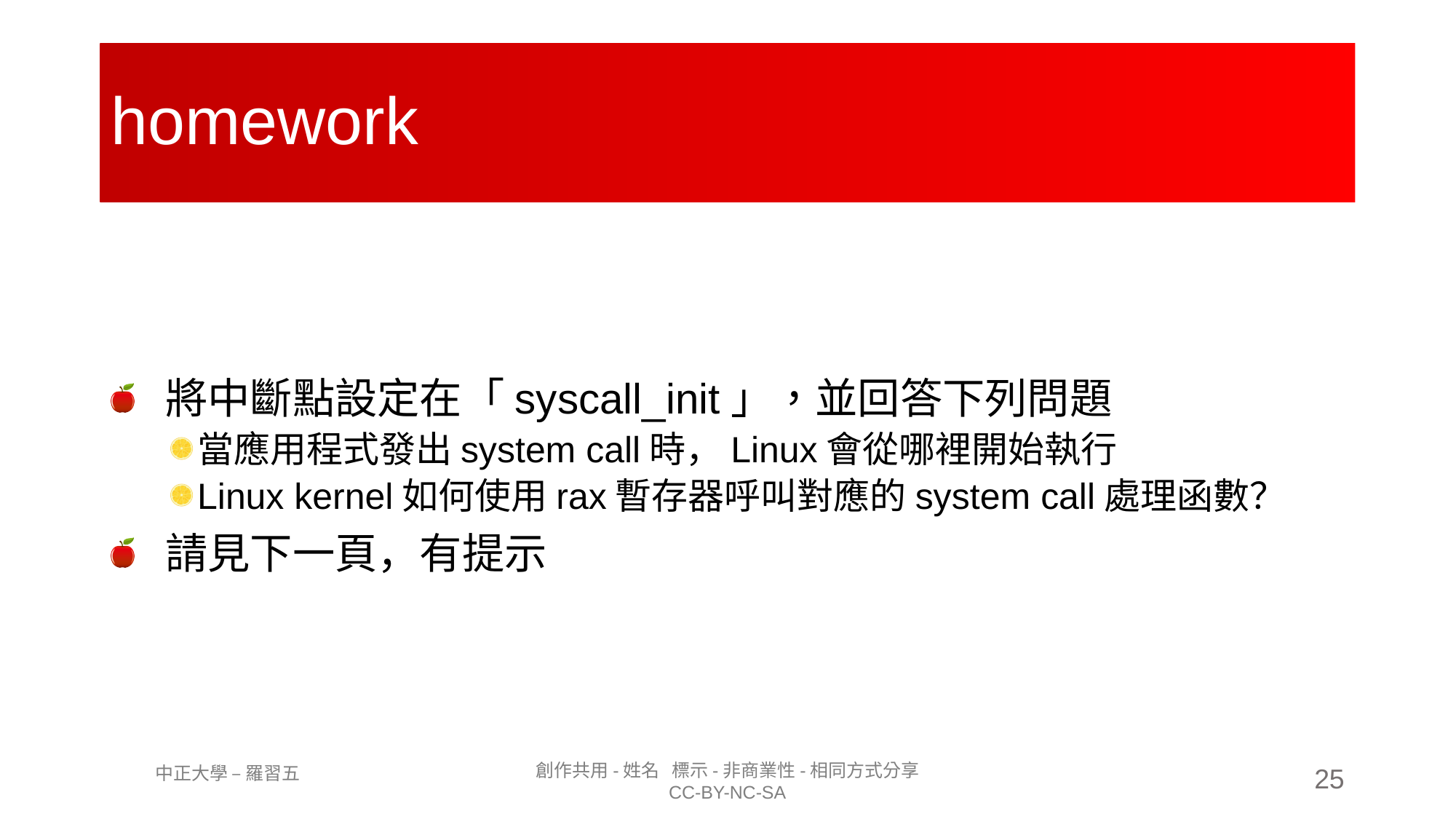

# homework
將中斷點設定在「syscall_init」，並回答下列問題
當應用程式發出system call時，Linux會從哪裡開始執行
Linux kernel如何使用rax暫存器呼叫對應的system call處理函數？
請見下一頁，有提示